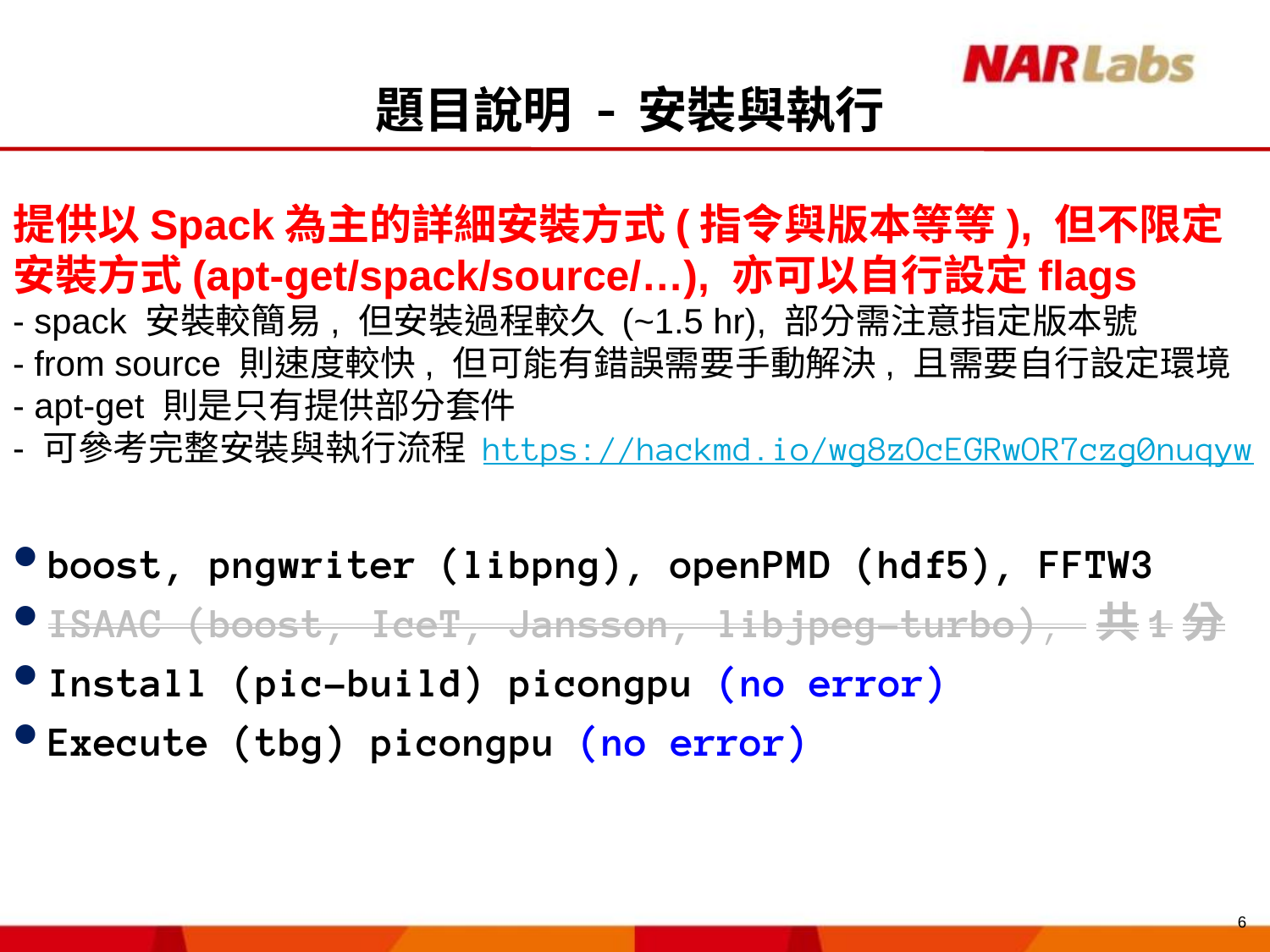

# 題目說明 - 安裝與執行
提供以Spack為主的詳細安裝方式(指令與版本等等), 但不限定安裝方式(apt-get/spack/source/…), 亦可以自行設定flags
- spack 安裝較簡易, 但安裝過程較久 (~1.5 hr), 部分需注意指定版本號
- from source 則速度較快, 但可能有錯誤需要手動解決, 且需要自行設定環境
- apt-get 則是只有提供部分套件
- 可參考完整安裝與執行流程 https://hackmd.io/wg8zOcEGRwOR7czg0nuqyw

boost, pngwriter (libpng), openPMD (hdf5), FFTW3
ISAAC (boost, IceT, Jansson, libjpeg-turbo), 共1分
Install (pic-build) picongpu (no error)
Execute (tbg) picongpu (no error)

6